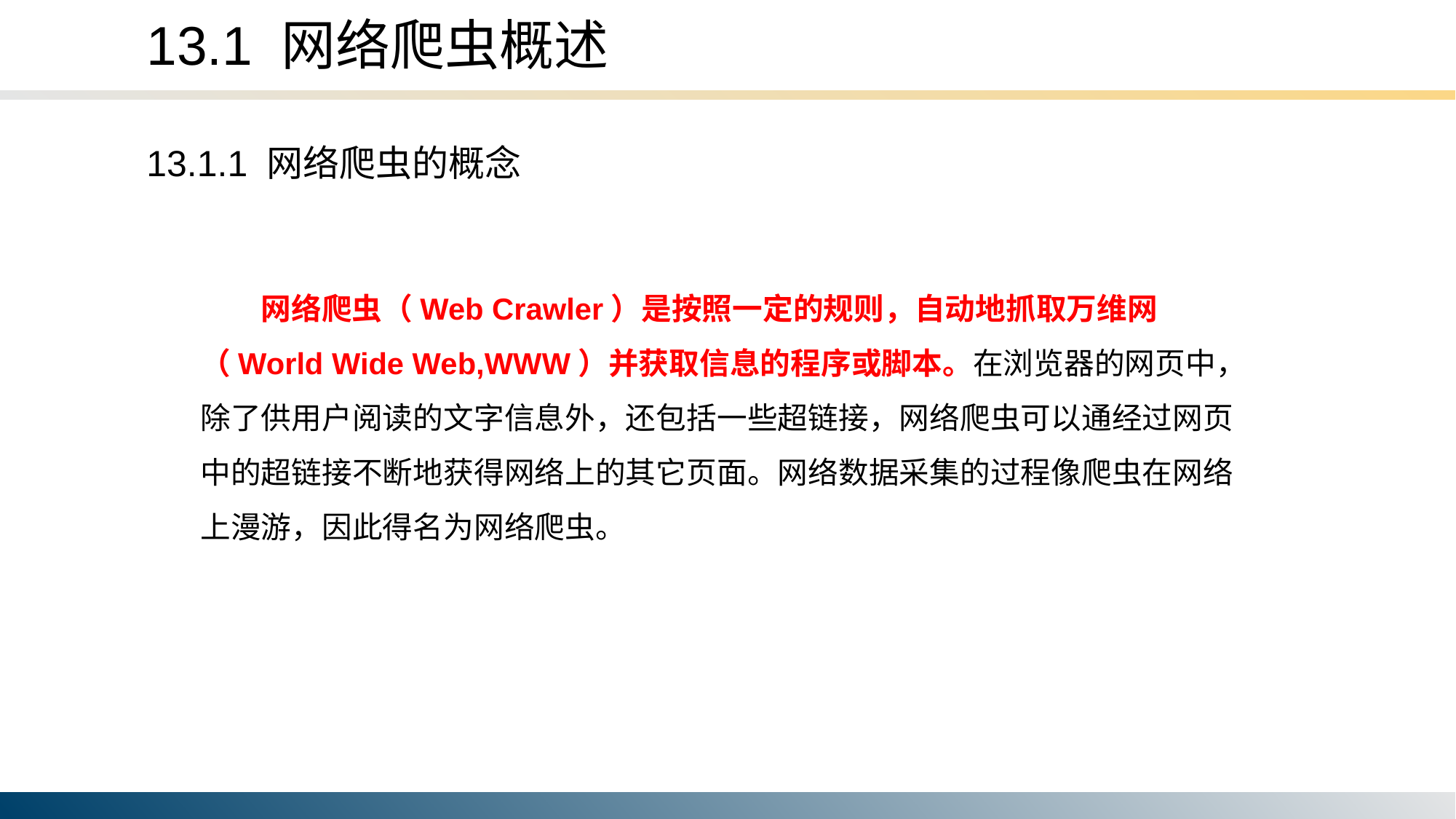

13.1 网络爬虫概述
13.1.1 网络爬虫的概念
网络爬虫（Web Crawler）是按照一定的规则，自动地抓取万维网（World Wide Web,WWW）并获取信息的程序或脚本。在浏览器的网页中，除了供用户阅读的文字信息外，还包括一些超链接，网络爬虫可以通经过网页中的超链接不断地获得网络上的其它页面。网络数据采集的过程像爬虫在网络上漫游，因此得名为网络爬虫。